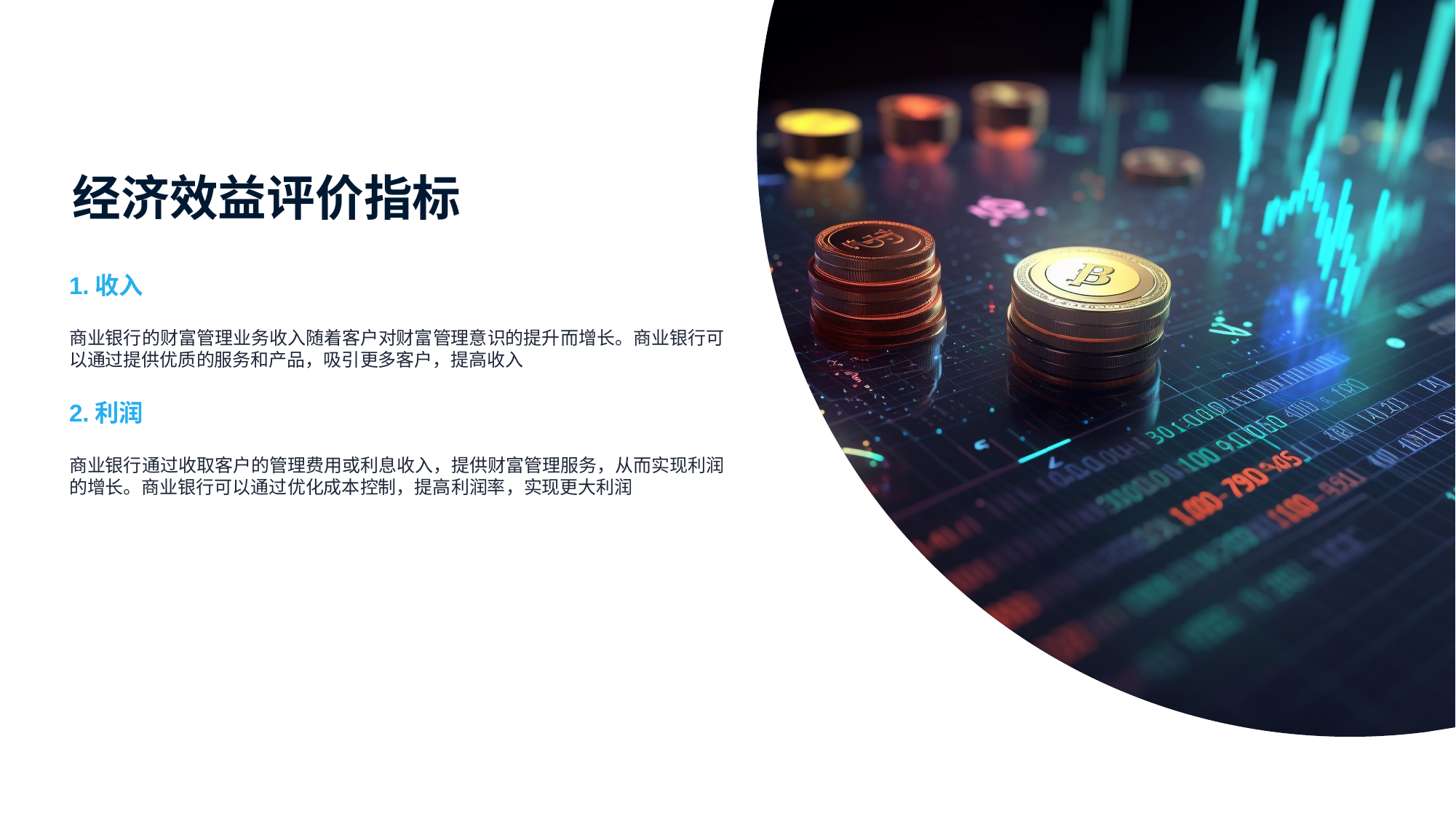

经济效益评价指标
1.收入
商业银行的财富管理业务收入随着客户对财富管理意识的提升而增长。商业银行可以通过提供优质的服务和产品，吸引更多客户，提高收入
2.利润
商业银行通过收取客户的管理费用或利息收入，提供财富管理服务，从而实现利润的增长。商业银行可以通过优化成本控制，提高利润率，实现更大利润